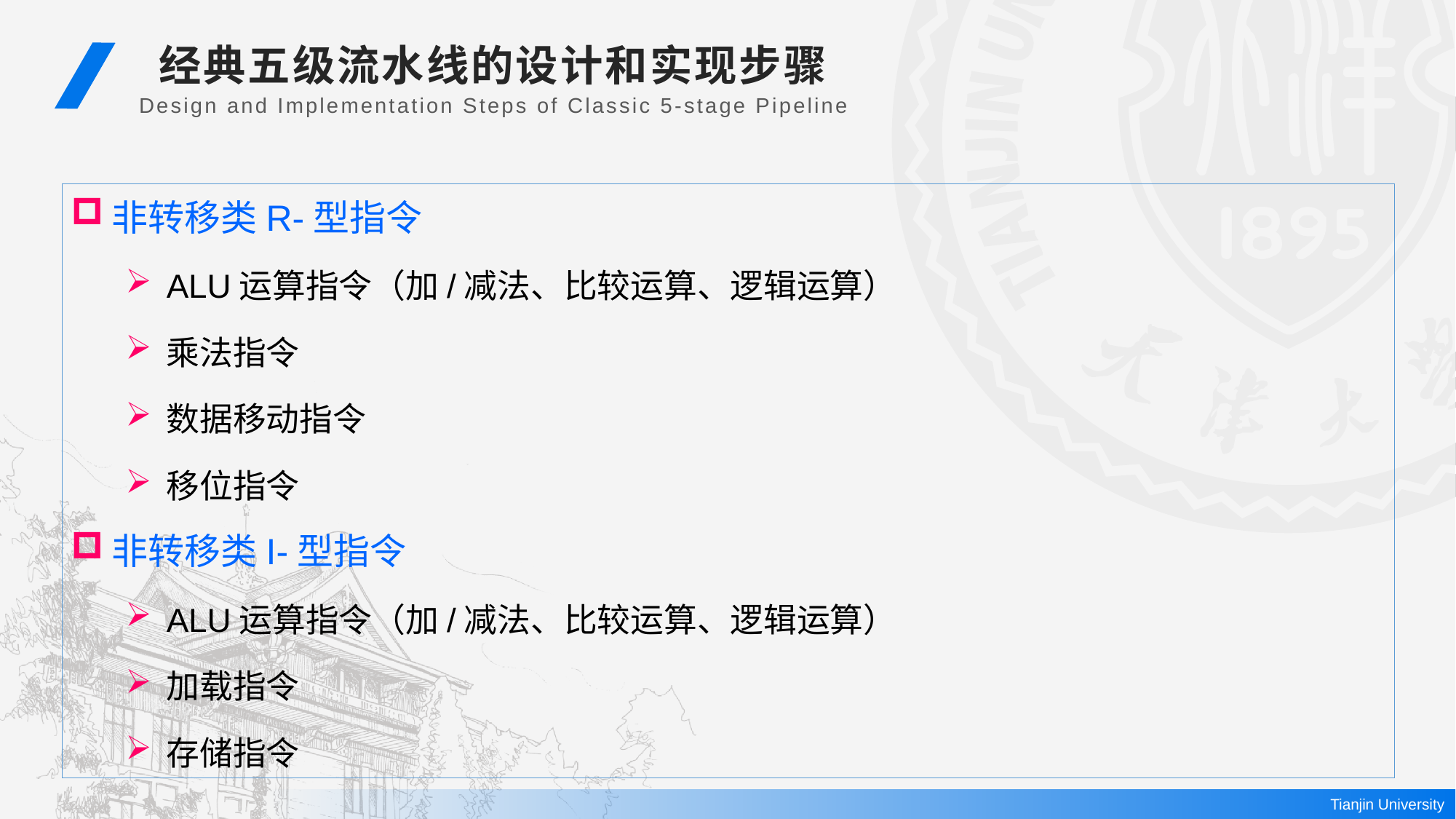

经典五级流水线的设计和实现步骤
Design and Implementation Steps of Classic 5-stage Pipeline
非转移类R-型指令
ALU运算指令（加/减法、比较运算、逻辑运算）
乘法指令
数据移动指令
移位指令
非转移类I-型指令
ALU运算指令（加/减法、比较运算、逻辑运算）
加载指令
存储指令